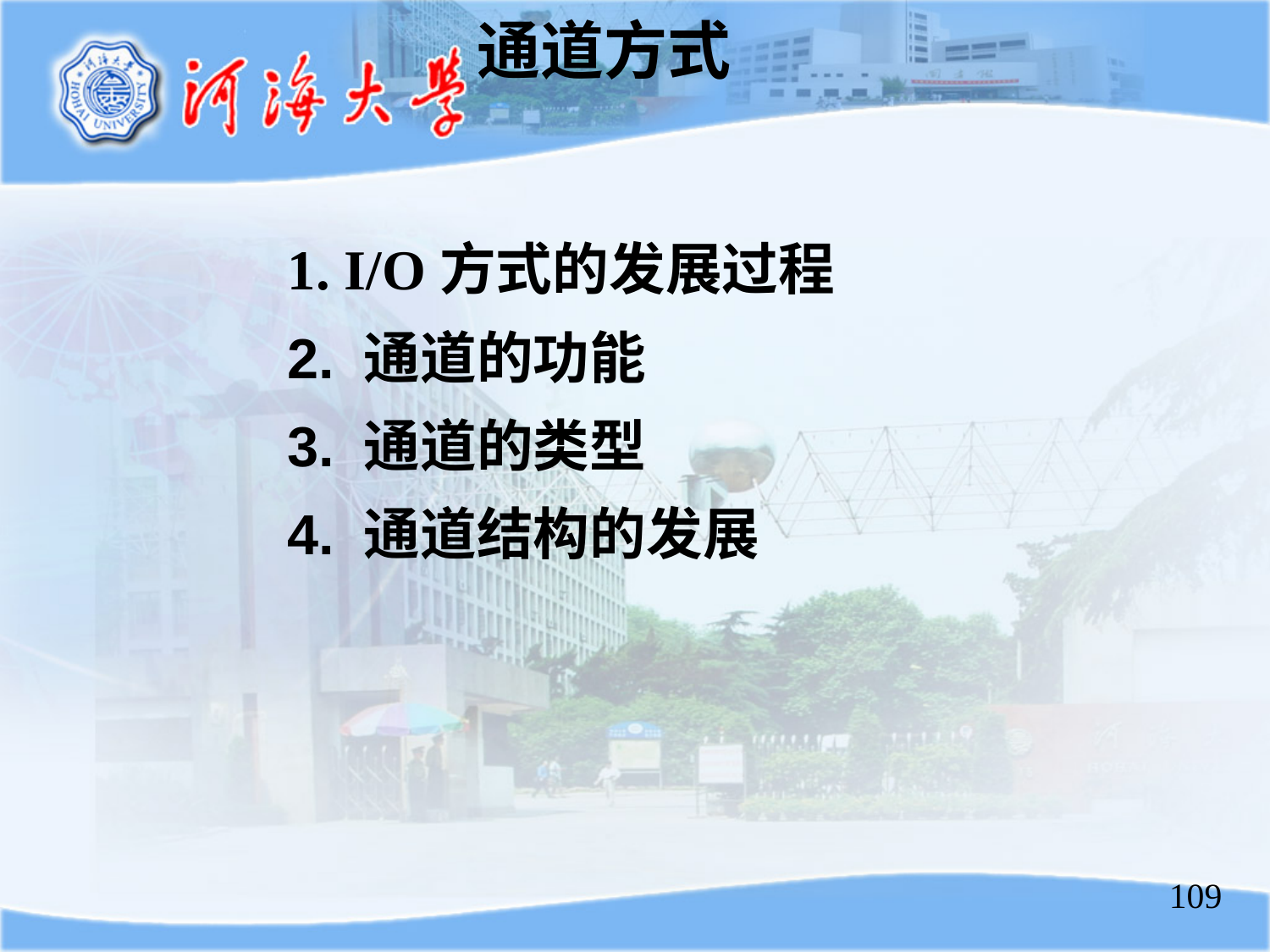

通道方式
		1. I/O方式的发展过程
		2. 通道的功能
		3. 通道的类型
		4. 通道结构的发展
109